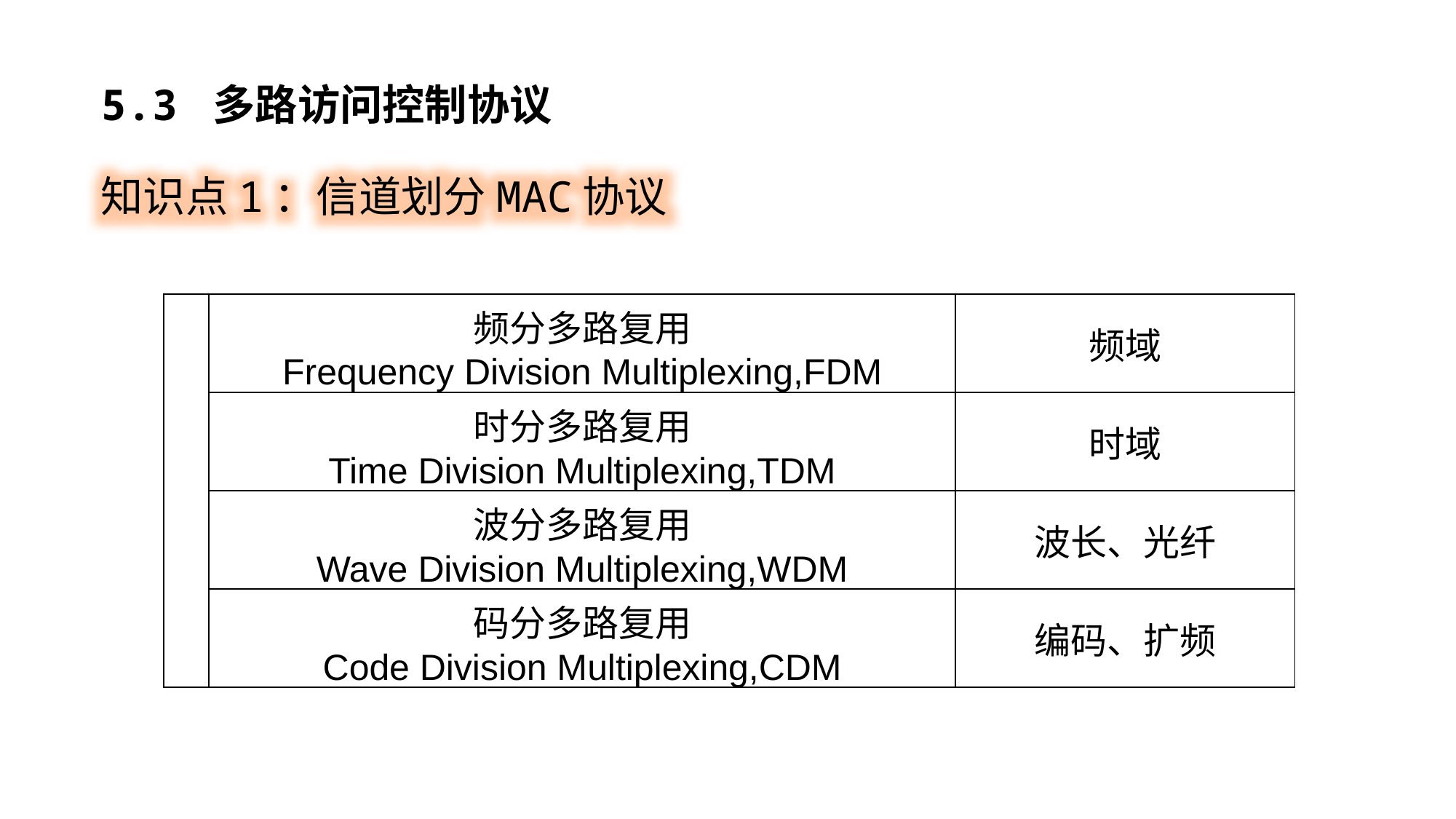

5.3 多路访问控制协议
知识点1：信道划分MAC协议
|  | 频分多路复用 Frequency Division Multiplexing,FDM | 频域 |
| --- | --- | --- |
|  | 时分多路复用 Time Division Multiplexing,TDM | 时域 |
|  | 波分多路复用 Wave Division Multiplexing,WDM | 波长、光纤 |
|  | 码分多路复用 Code Division Multiplexing,CDM | 编码、扩频 |